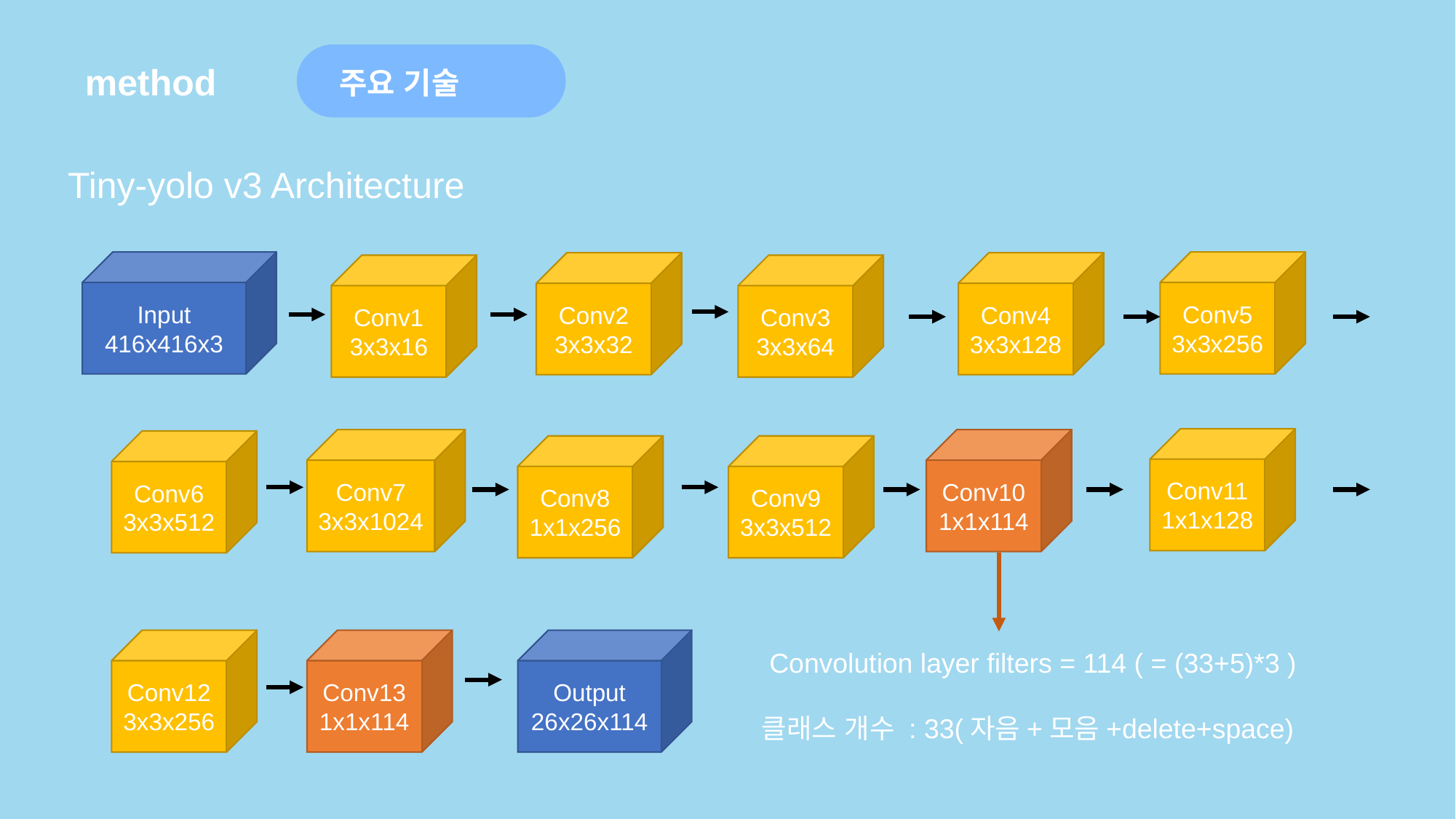

주요 기술
method
Tiny-yolo v3 Architecture
Conv5
3x3x256
Input
416x416x3
Conv4
3x3x128
Conv2
3x3x32
Conv1
3x3x16
Conv3
3x3x64
Conv11
1x1x128
Conv10
1x1x114
Conv7
3x3x1024
Conv6
3x3x512
Conv9
3x3x512
Conv8
1x1x256
Output
26x26x114
Conv13
1x1x114
Conv12
3x3x256
 Convolution layer filters = 114 ( = (33+5)*3 )

클래스 개수 : 33(자음+모음+delete+space)